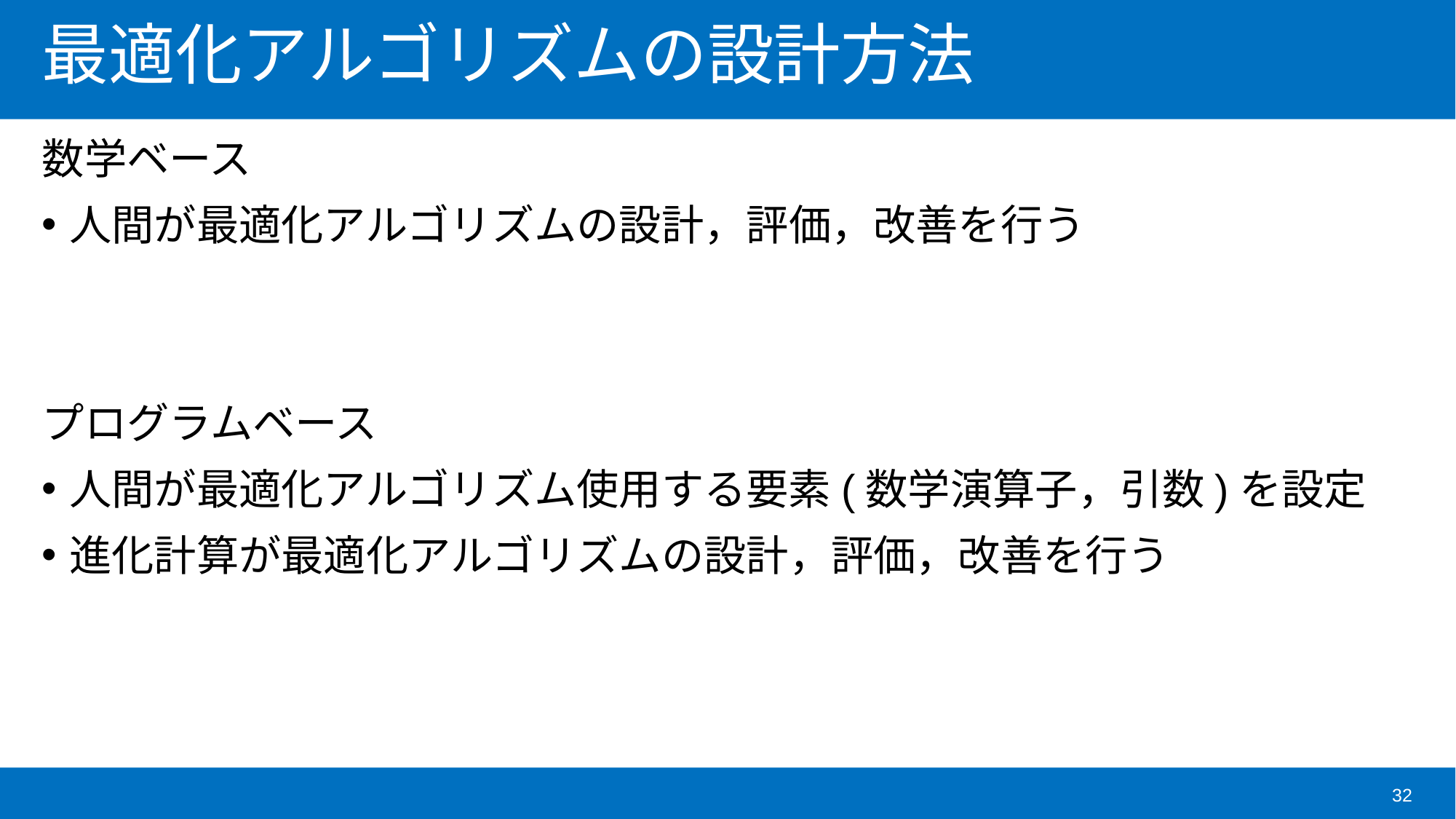

# 最適化アルゴリズムの設計方法
数学ベース
人間が最適化アルゴリズムの設計，評価，改善を行う

プログラムベース
人間が最適化アルゴリズム使用する要素(数学演算子，引数)を設定
進化計算が最適化アルゴリズムの設計，評価，改善を行う

32